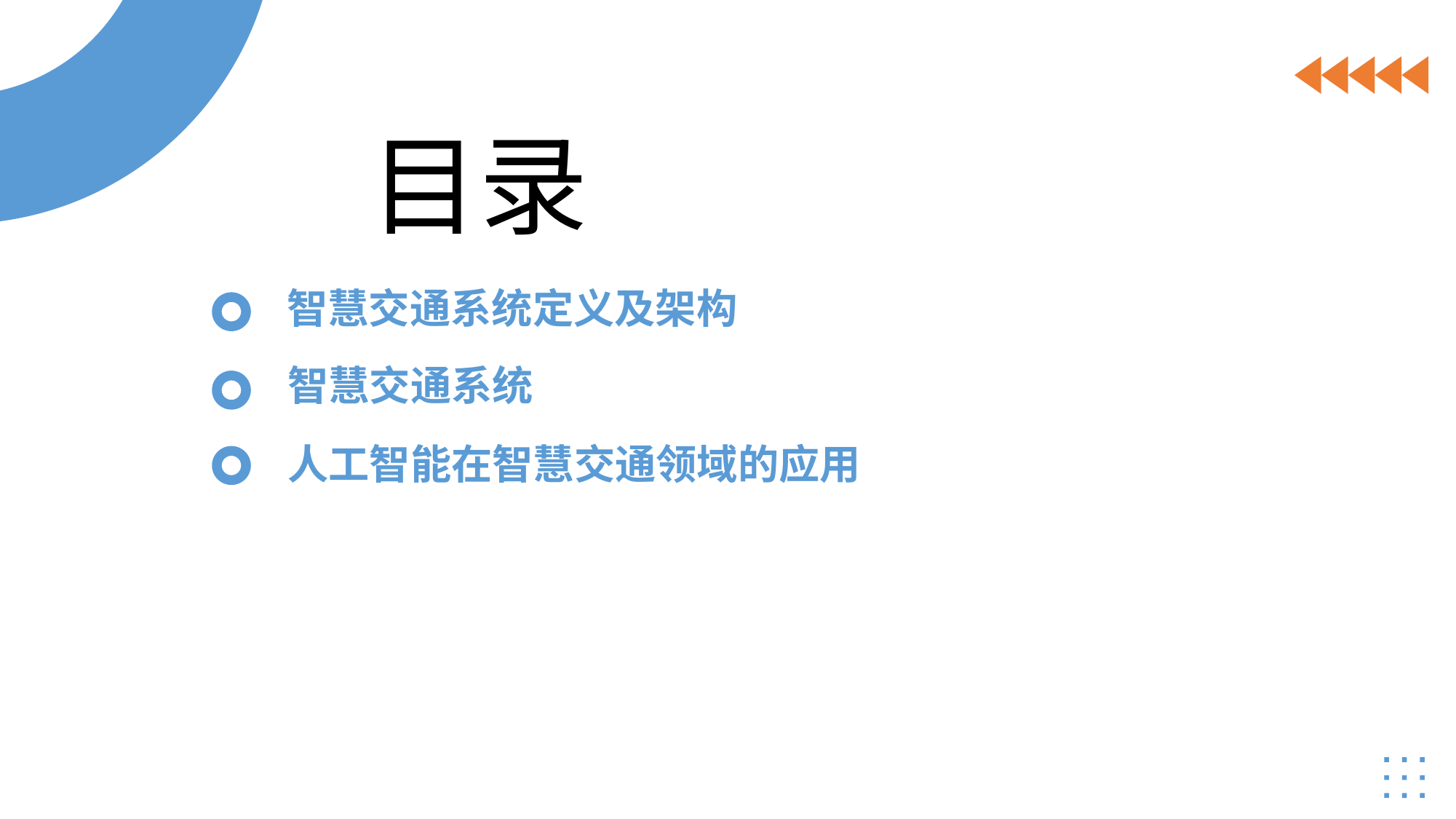

目录
智慧交通系统定义及架构

智慧交通系统

人工智能在智慧交通领域的应用

人工智能相关概念